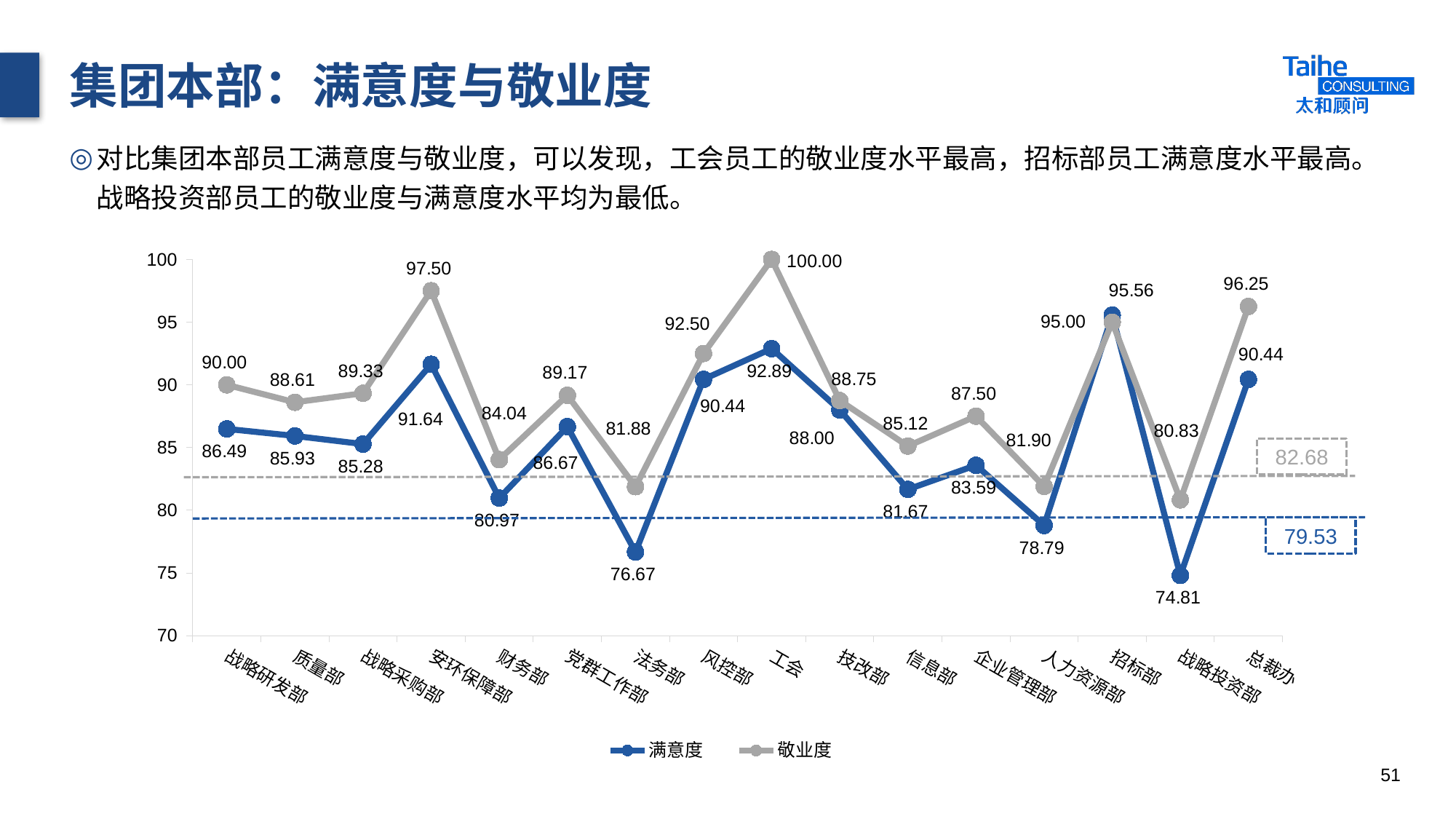

# 集团本部：满意度与敬业度
对比集团本部员工满意度与敬业度，可以发现，工会员工的敬业度水平最高，招标部员工满意度水平最高。战略投资部员工的敬业度与满意度水平均为最低。

### Chart

| Category | 满意度 | 敬业度 |
|---|---|---|
| 战略研发部 | 86.49 | 90.0 |
| 质量部 | 85.93 | 88.61 |
| 战略采购部 | 85.28 | 89.33 |
| 安环保障部 | 91.64 | 97.5 |
| 财务部 | 80.97 | 84.04 |
| 党群工作部 | 86.67 | 89.17 |
| 法务部 | 76.67 | 81.88 |
| 风控部 | 90.44 | 92.5 |
| 工会 | 92.89 | 100.0 |
| 技改部 | 88.0 | 88.75 |
| 信息部 | 81.67 | 85.12 |
| 企业管理部 | 83.59 | 87.5 |
| 人力资源部 | 78.79 | 81.9 |
| 招标部 | 95.56 | 95.0 |
| 战略投资部 | 74.81 | 80.83 |
| 总裁办 | 90.44 | 96.25 |
82.68
79.53
51